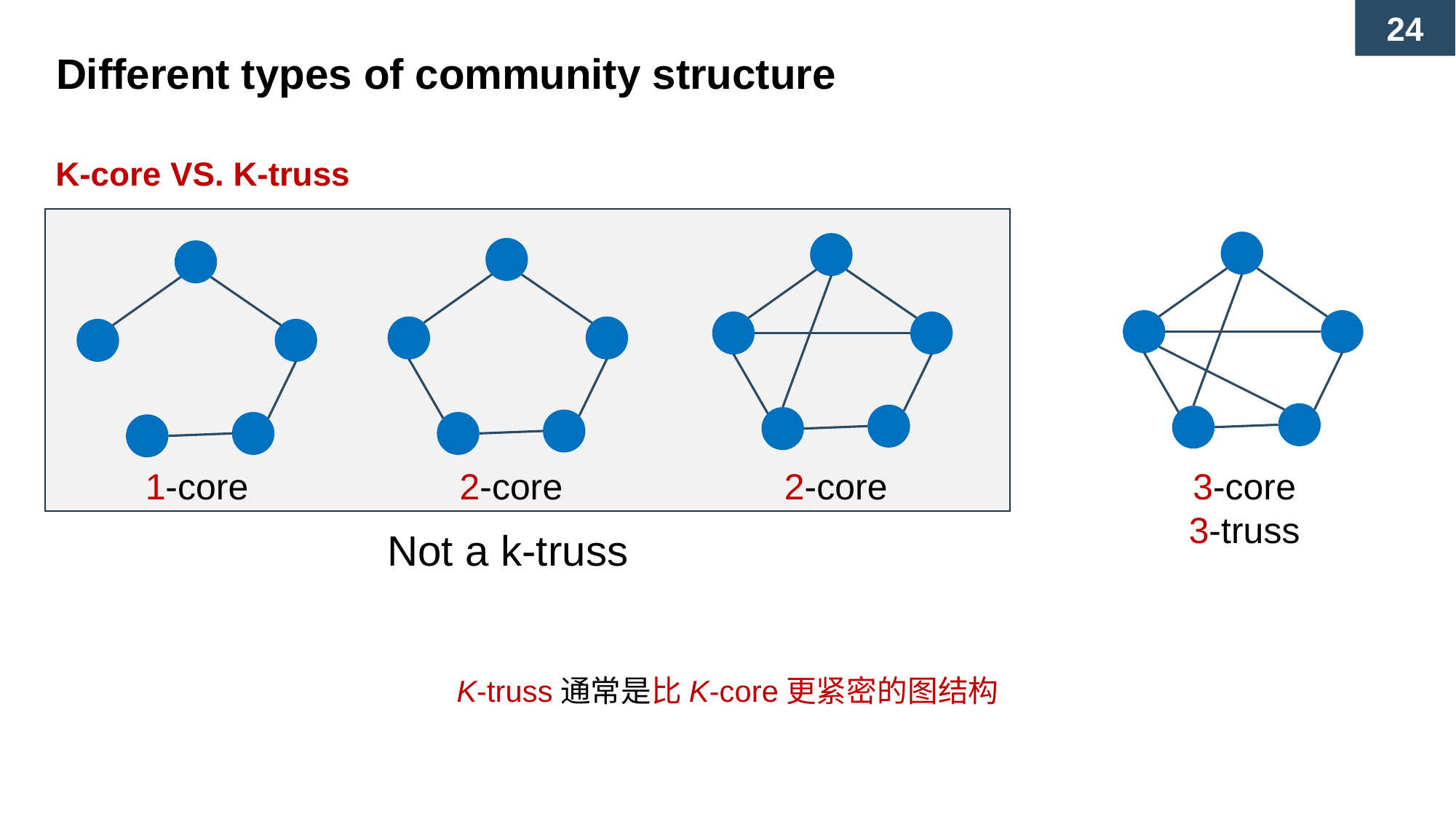

Different types of community structure
K-core VS. K-truss

2-core
2-core
3-core
3-truss
1-core
Not a k-truss
K-truss通常是比K-core更紧密的图结构